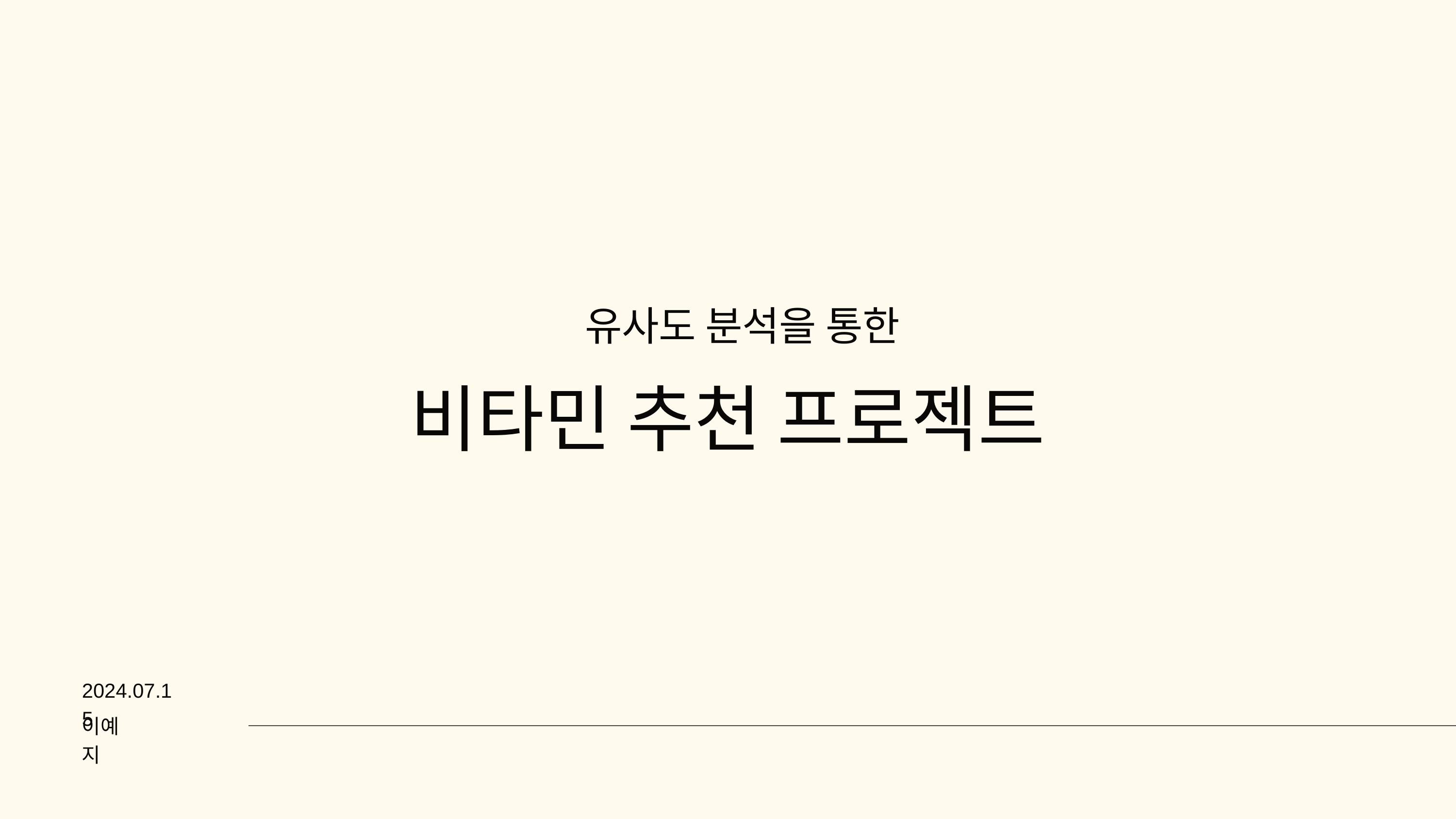

유사도 분석을 통한
비타민 추천 프로젝트
2024.07.15
이예지